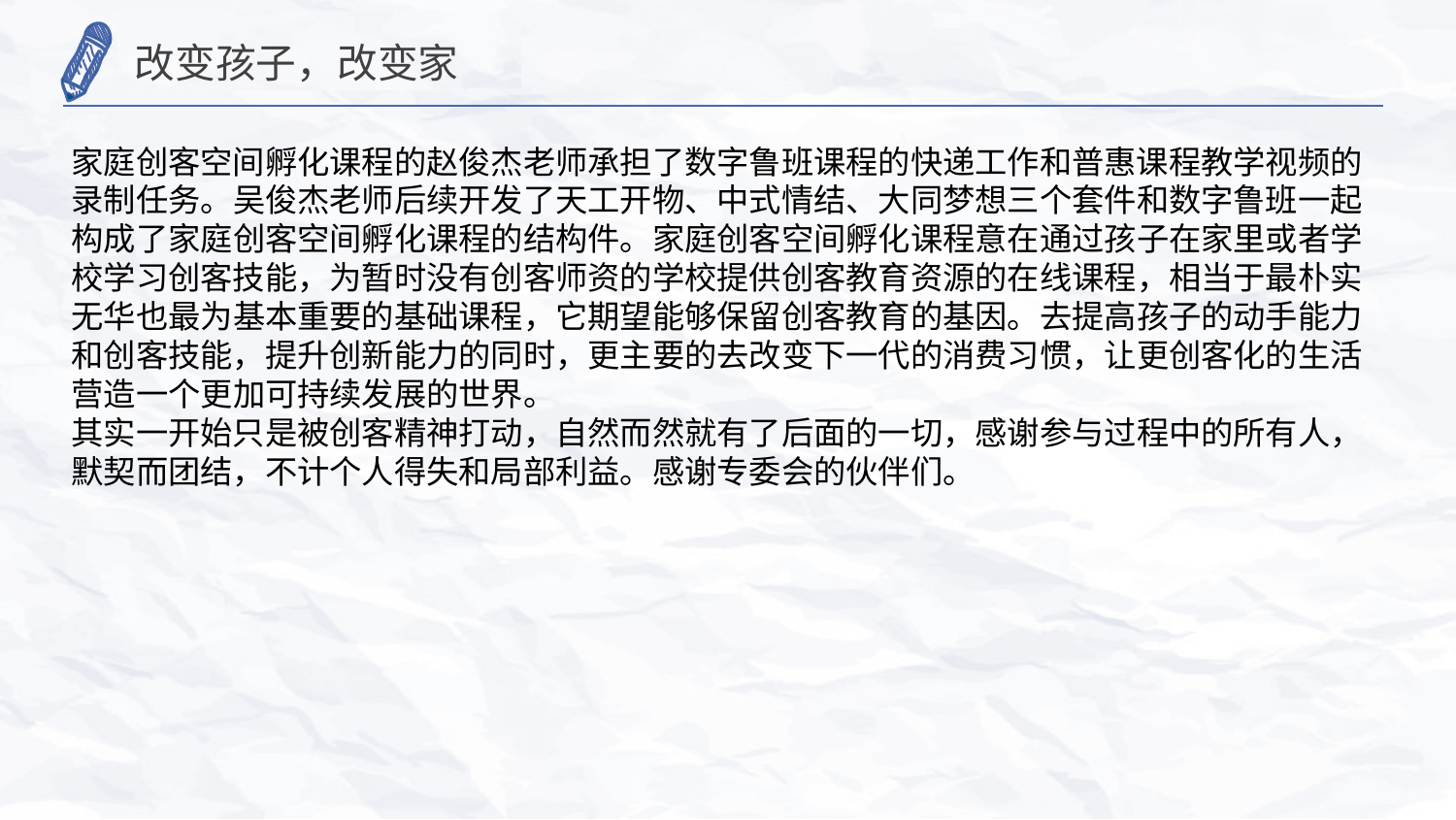

改变孩子，改变家
家庭创客空间孵化课程的赵俊杰老师承担了数字鲁班课程的快递工作和普惠课程教学视频的录制任务。吴俊杰老师后续开发了天工开物、中式情结、大同梦想三个套件和数字鲁班一起构成了家庭创客空间孵化课程的结构件。家庭创客空间孵化课程意在通过孩子在家里或者学校学习创客技能，为暂时没有创客师资的学校提供创客教育资源的在线课程，相当于最朴实无华也最为基本重要的基础课程，它期望能够保留创客教育的基因。去提高孩子的动手能力和创客技能，提升创新能力的同时，更主要的去改变下一代的消费习惯，让更创客化的生活营造一个更加可持续发展的世界。
其实一开始只是被创客精神打动，自然而然就有了后面的一切，感谢参与过程中的所有人，默契而团结，不计个人得失和局部利益。感谢专委会的伙伴们。